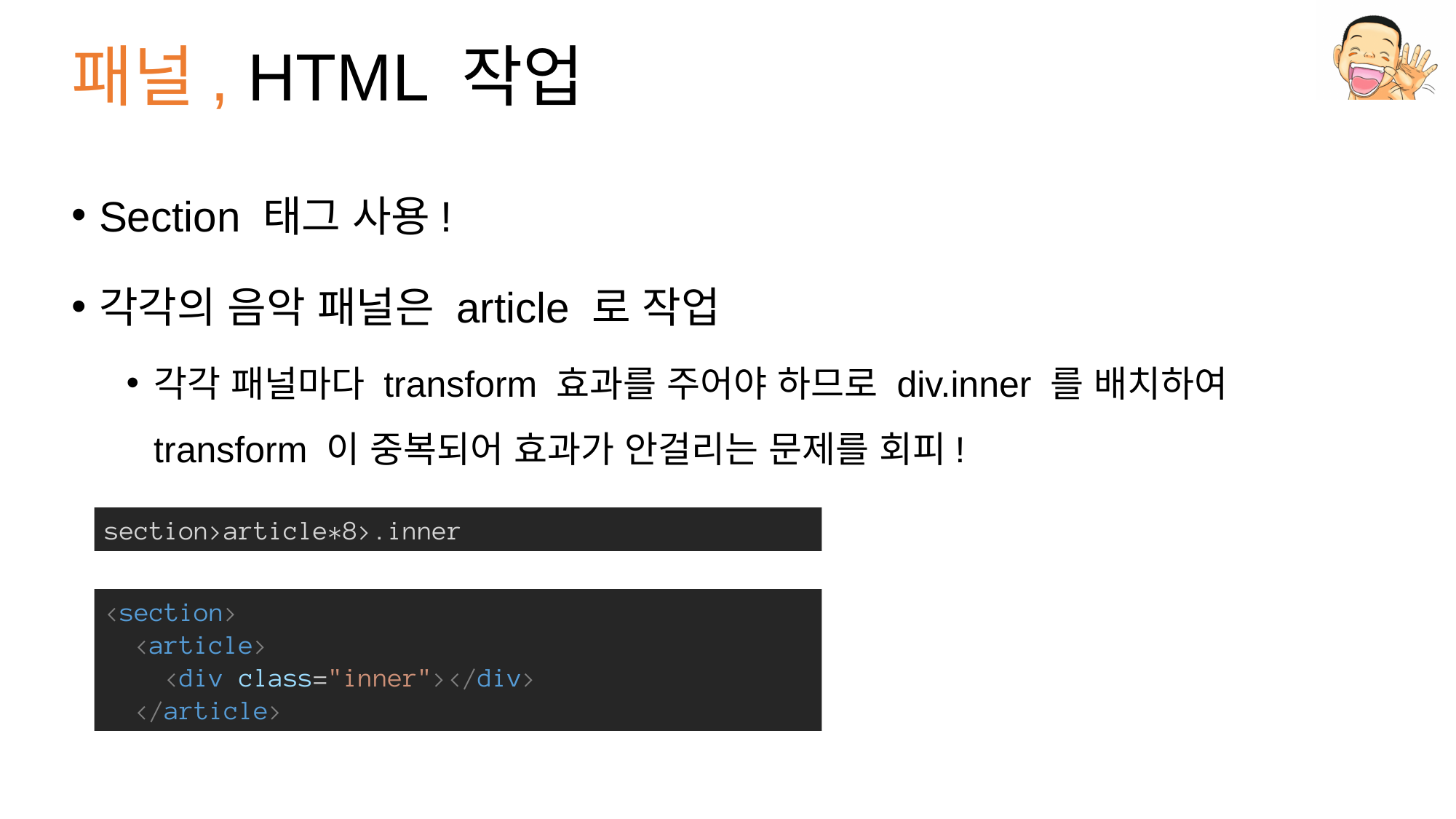

# 패널, HTML 작업
Section 태그 사용!
각각의 음악 패널은 article 로 작업
각각 패널마다 transform 효과를 주어야 하므로 div.inner 를 배치하여 transform 이 중복되어 효과가 안걸리는 문제를 회피!

section>article*8>.inner
<section>
  <article>
    <div class="inner"></div>
  </article>